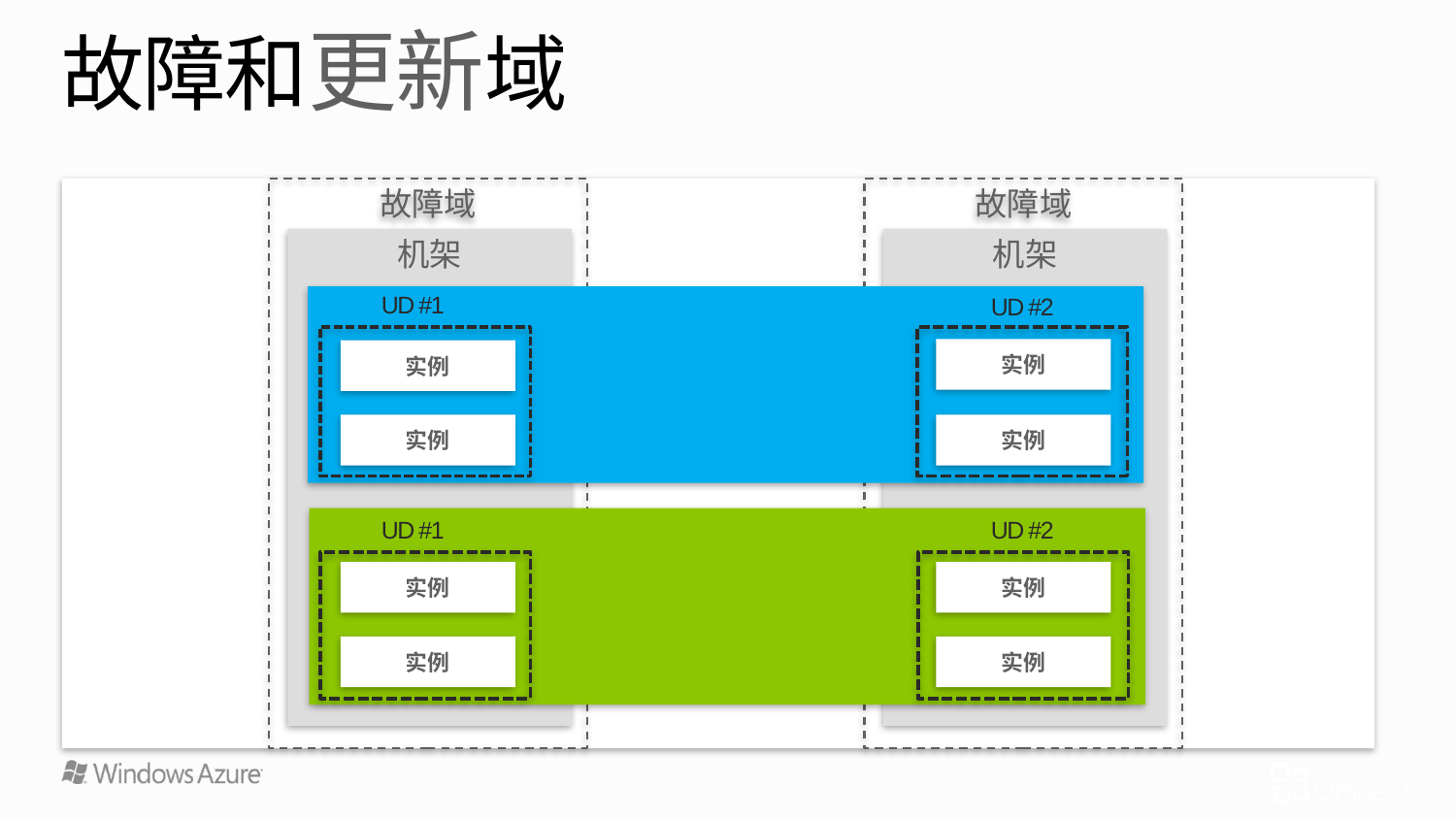

# 故障和更新域

故障域
故障域
机架
机架
Web Role
UD #1
UD #2

实例
实例
实例
实例
Worker Role
UD #1
UD #2

实例
实例
实例
实例